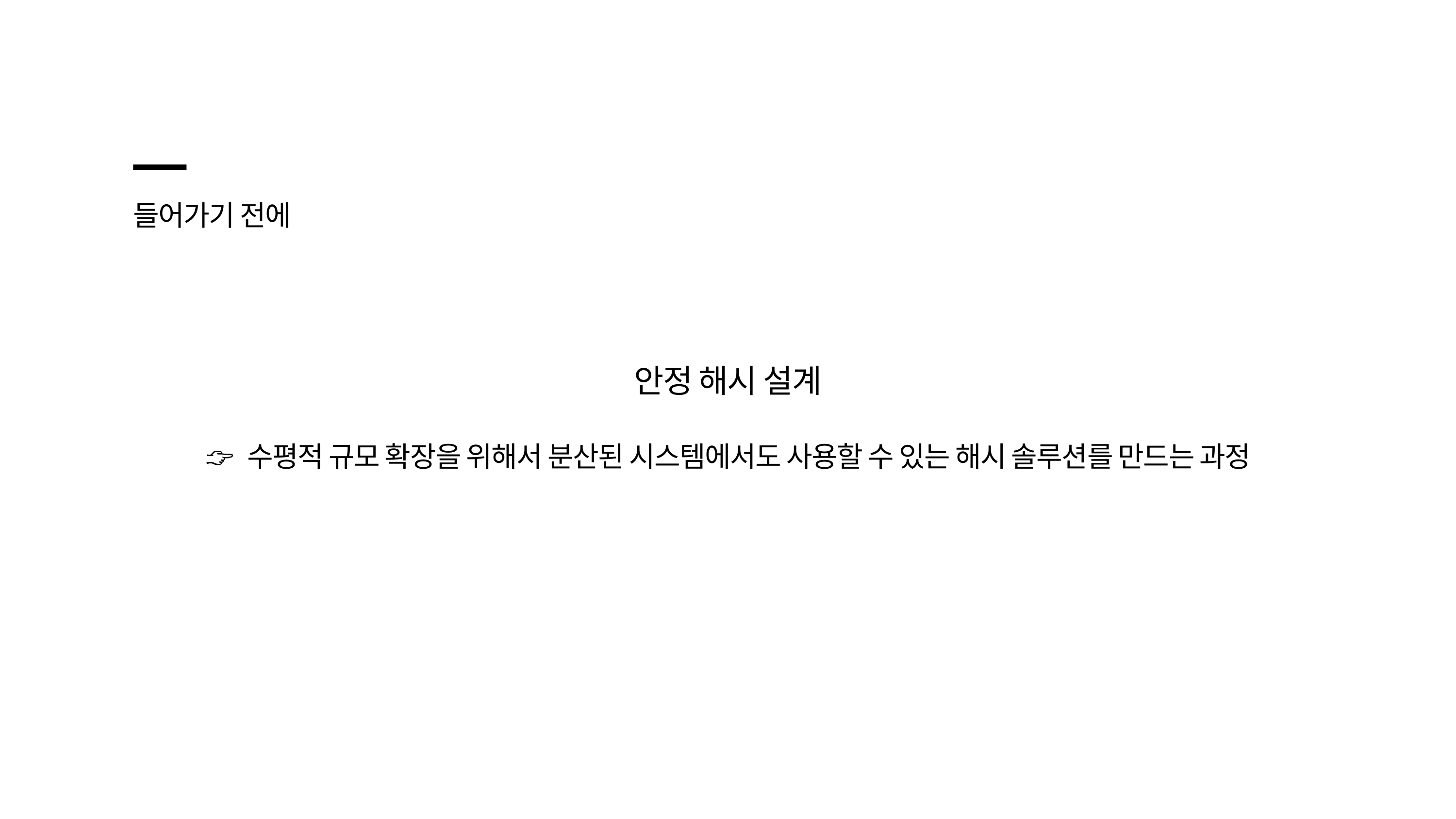

들어가기 전에
안정 해시 설계
👉 수평적 규모 확장을 위해서 분산된 시스템에서도 사용할 수 있는 해시 솔루션를 만드는 과정